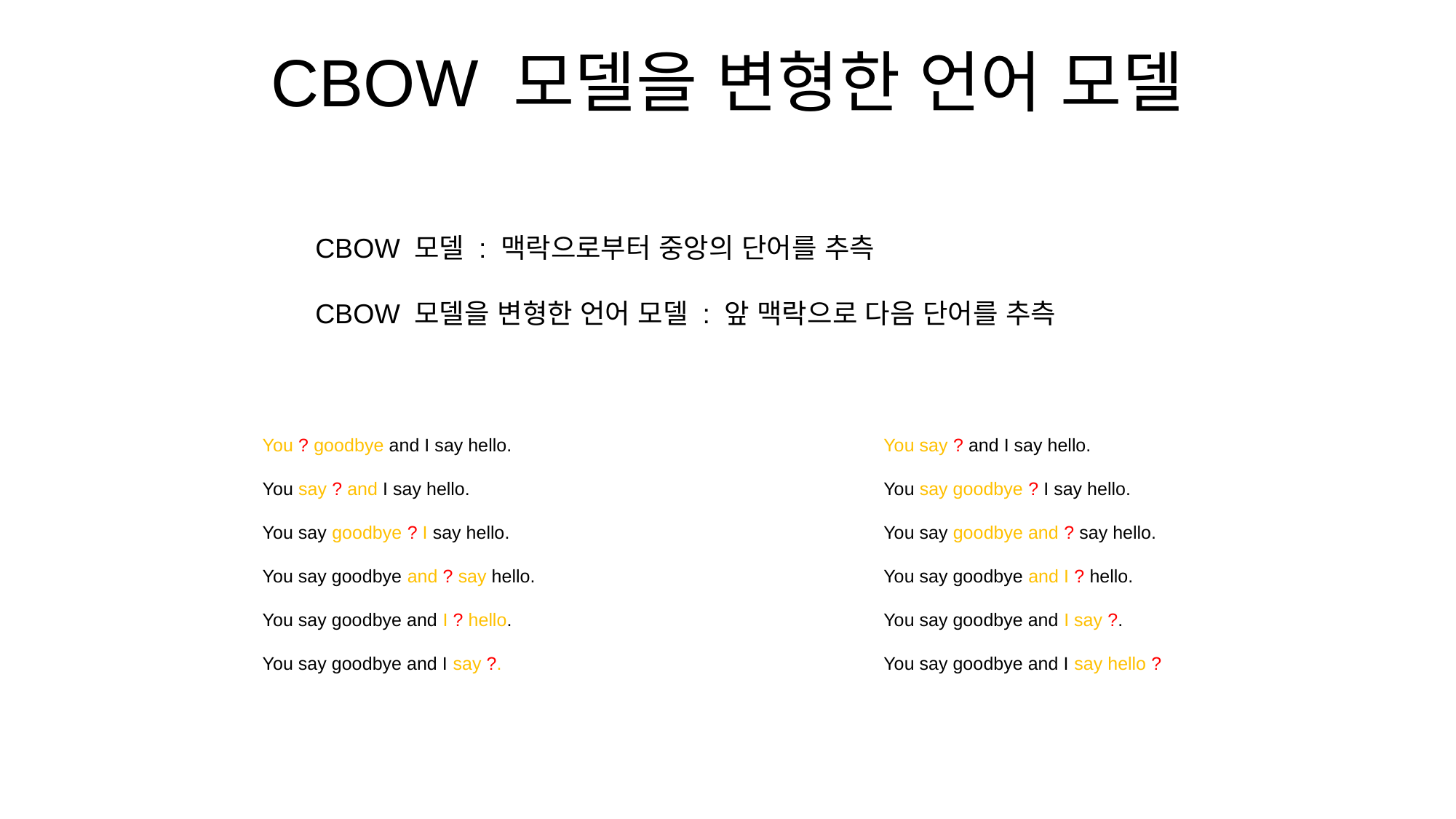

CBOW 모델을 변형한 언어 모델
CBOW 모델 : 맥락으로부터 중앙의 단어를 추측

CBOW 모델을 변형한 언어 모델 : 앞 맥락으로 다음 단어를 추측
You ? goodbye and I say hello.

You say ? and I say hello.

You say goodbye ? I say hello.

You say goodbye and ? say hello.

You say goodbye and I ? hello.

You say goodbye and I say ?.
You say ? and I say hello.

You say goodbye ? I say hello.

You say goodbye and ? say hello.

You say goodbye and I ? hello.

You say goodbye and I say ?.

You say goodbye and I say hello ?